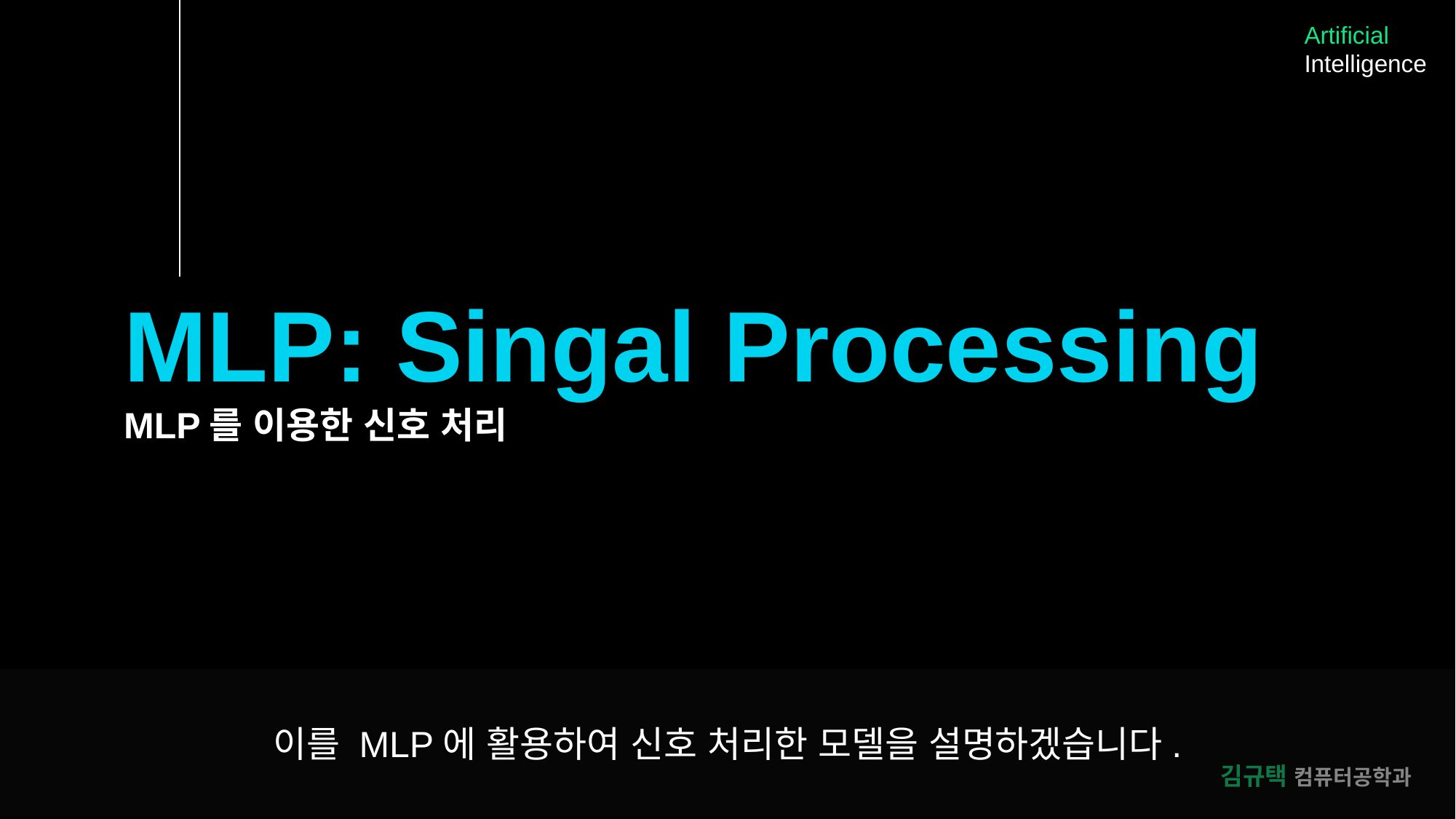

Artificial
Intelligence
MLP: Singal Processing
MLP를 이용한 신호 처리
이를 MLP에 활용하여 신호 처리한 모델을 설명하겠습니다.
김규택 컴퓨터공학과